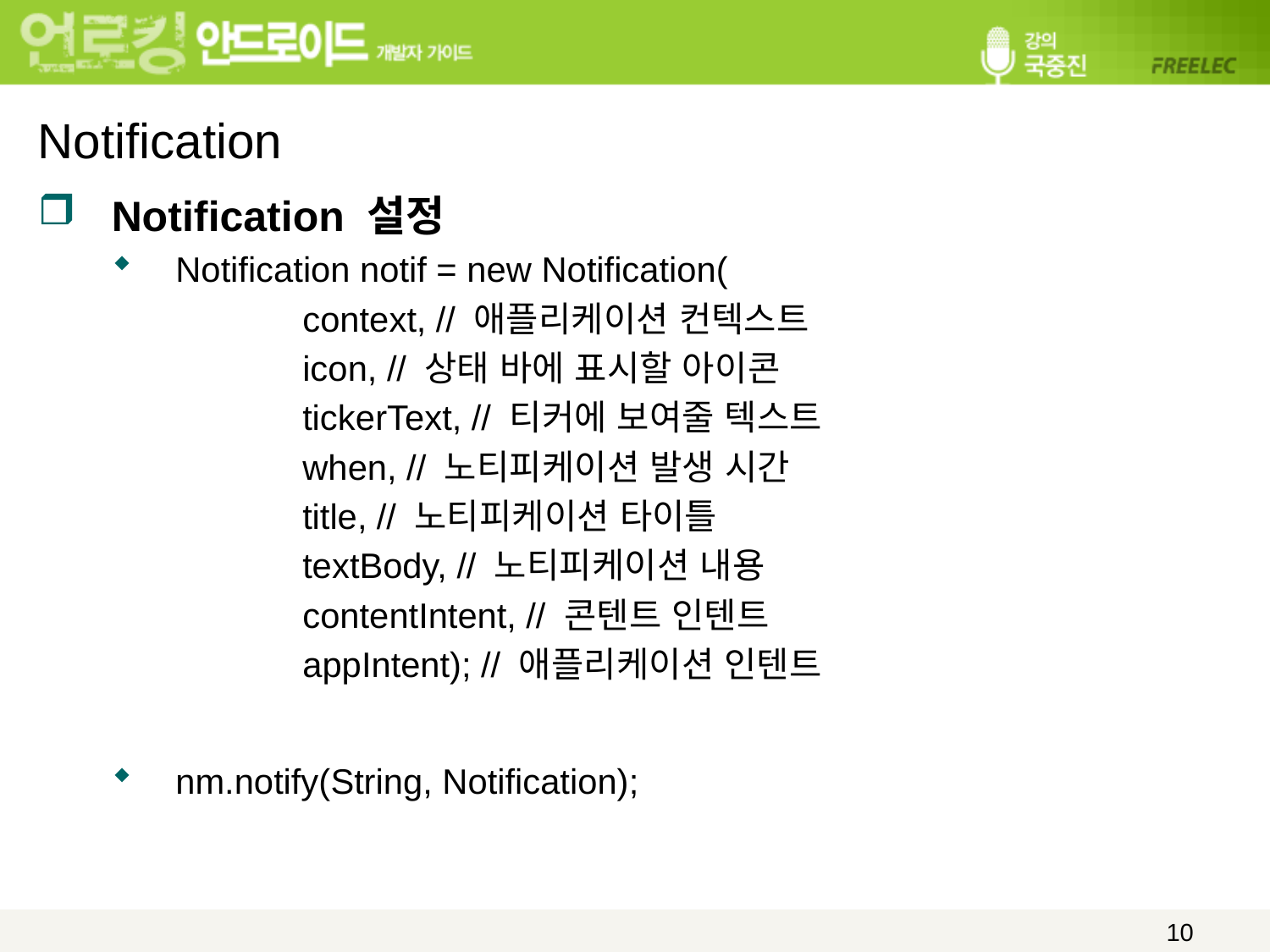

# Notification
Notification 설정
Notification notif = new Notification(
		context, // 애플리케이션 컨텍스트
		icon, // 상태 바에 표시할 아이콘
		tickerText, // 티커에 보여줄 텍스트
		when, // 노티피케이션 발생 시간
		title, // 노티피케이션 타이틀
		textBody, // 노티피케이션 내용
		contentIntent, // 콘텐트 인텐트
		appIntent); // 애플리케이션 인텐트

nm.notify(String, Notification);
10